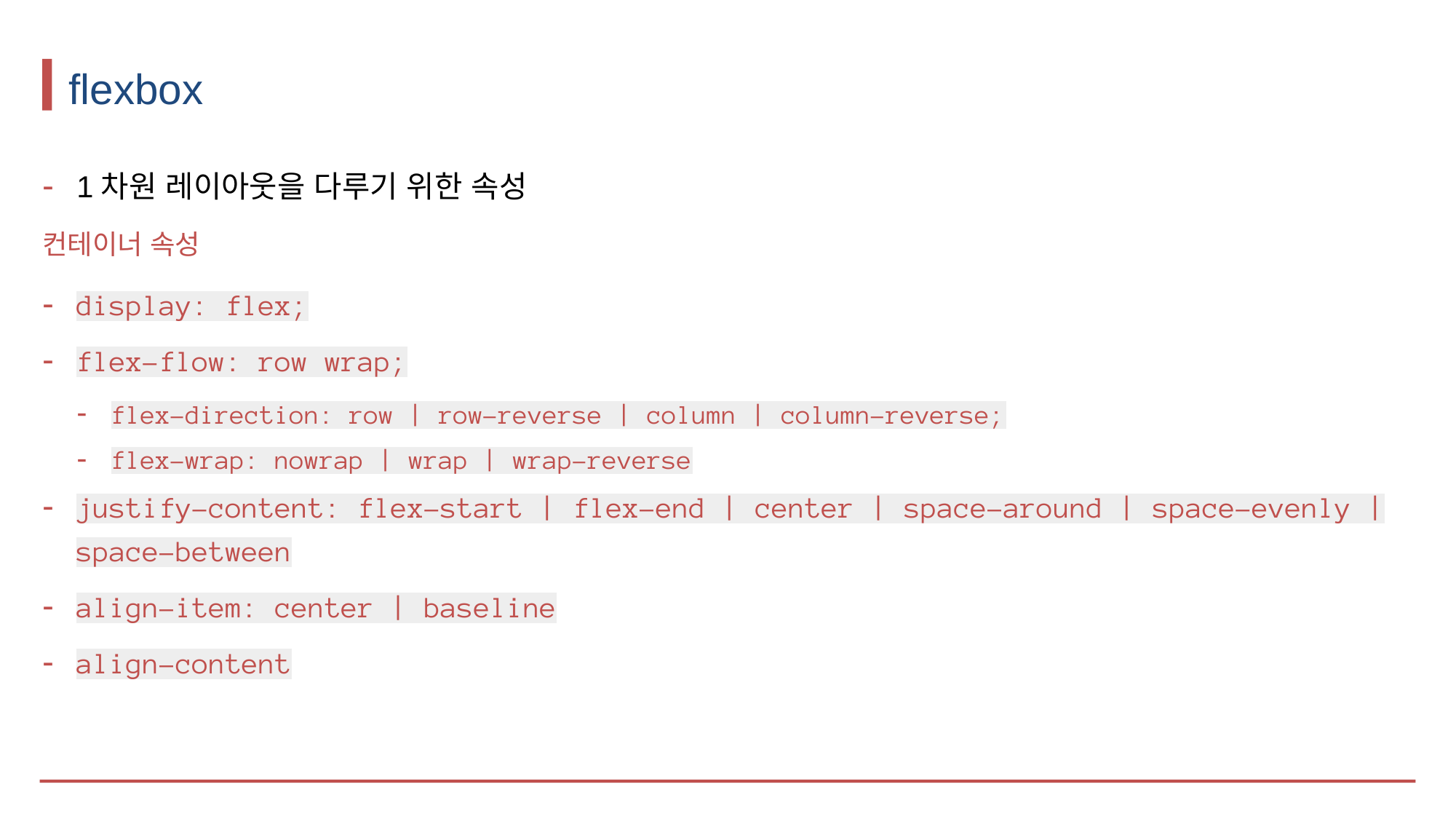

# flexbox
1차원 레이아웃을 다루기 위한 속성
컨테이너 속성
display: flex;
flex-flow: row wrap;
flex-direction: row | row-reverse | column | column-reverse;
flex-wrap: nowrap | wrap | wrap-reverse
justify-content: flex-start | flex-end | center | space-around | space-evenly | space-between
align-item: center | baseline
align-content